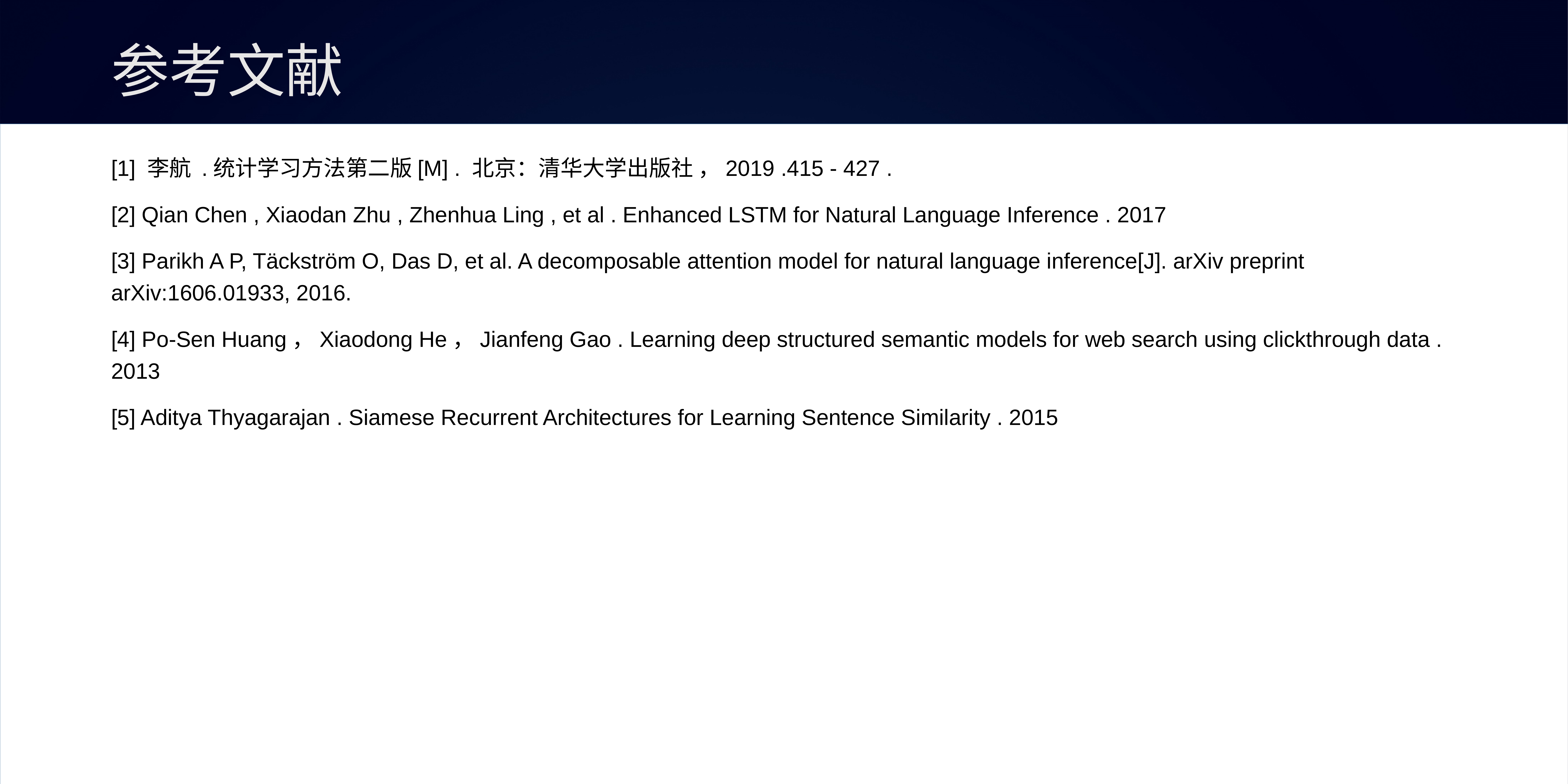

# 参考文献
[1] 李航 .统计学习方法第二版[M] . 北京：清华大学出版社 ，2019 .415 - 427 .
[2] Qian Chen , Xiaodan Zhu , Zhenhua Ling , et al . Enhanced LSTM for Natural Language Inference . 2017
[3] Parikh A P, Täckström O, Das D, et al. A decomposable attention model for natural language inference[J]. arXiv preprint        arXiv:1606.01933, 2016.
[4] Po-Sen Huang，Xiaodong He，Jianfeng Gao . Learning deep structured semantic models for web search using clickthrough data . 2013
[5] Aditya Thyagarajan . Siamese Recurrent Architectures for Learning Sentence Similarity . 2015